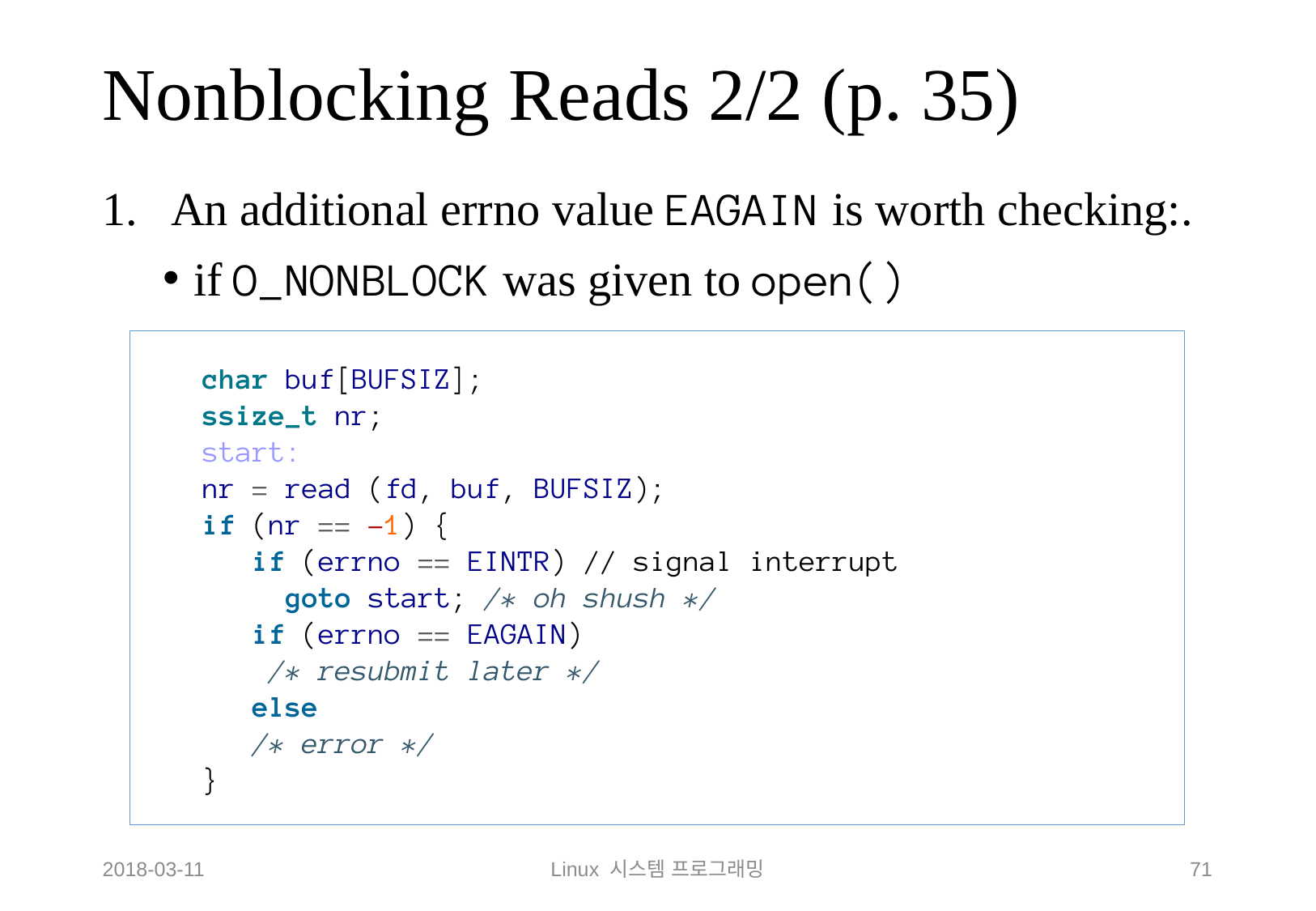

# Nonblocking Reads 2/2 (p. 35)
An additional errno value EAGAIN is worth checking:.
if O_NONBLOCK was given to open()

char buf[BUFSIZ];
ssize_t nr;
start:
nr = read (fd, buf, BUFSIZ);
if (nr == -1) {
   if (errno == EINTR) // signal interrupt
     goto start; /* oh shush */
   if (errno == EAGAIN)
    /* resubmit later */
   else
   /* error */
}

2018-03-11
Linux 시스템 프로그래밍
71